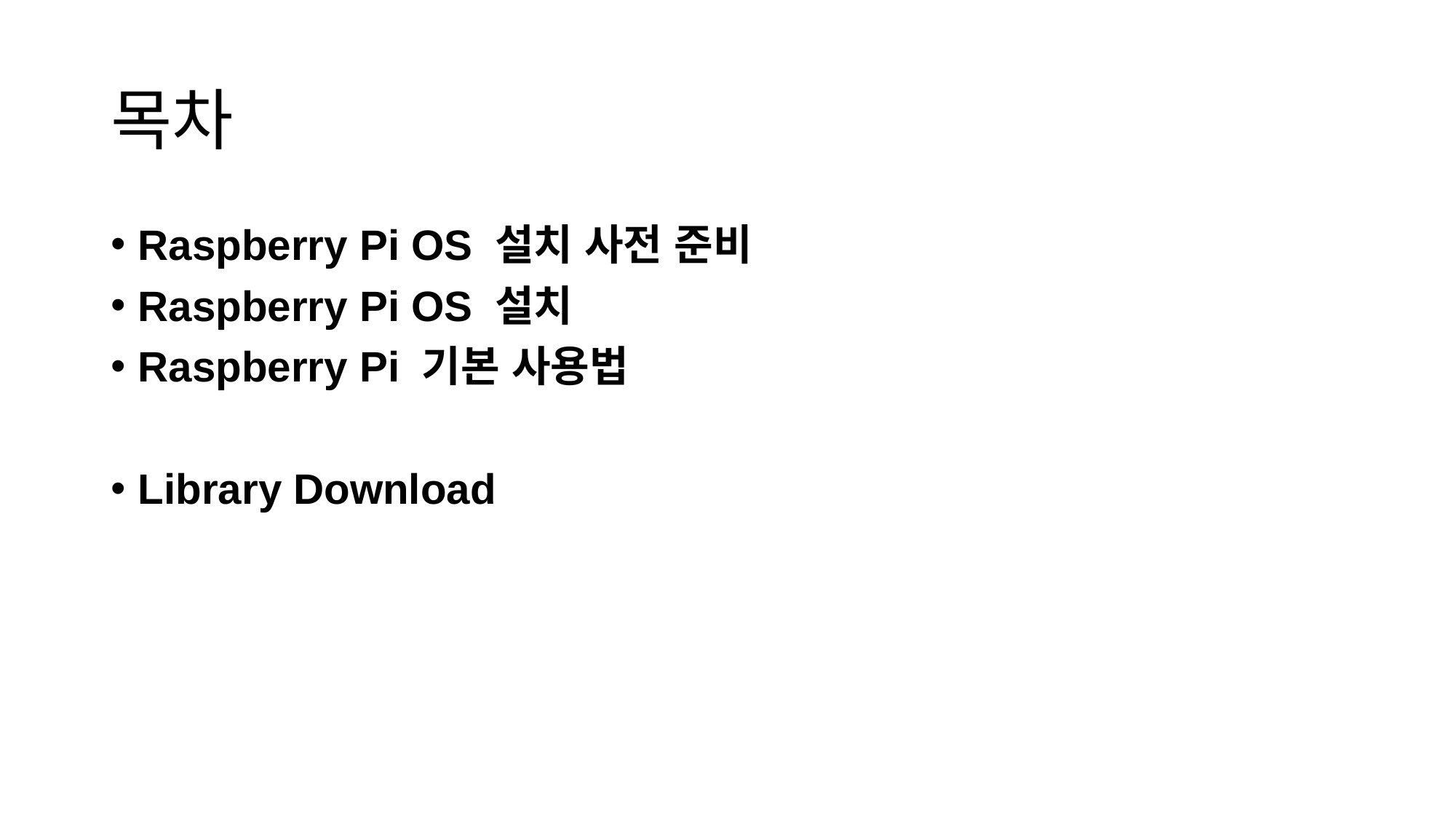

# 목차
Raspberry Pi OS 설치 사전 준비
Raspberry Pi OS 설치
Raspberry Pi 기본 사용법

Library Download